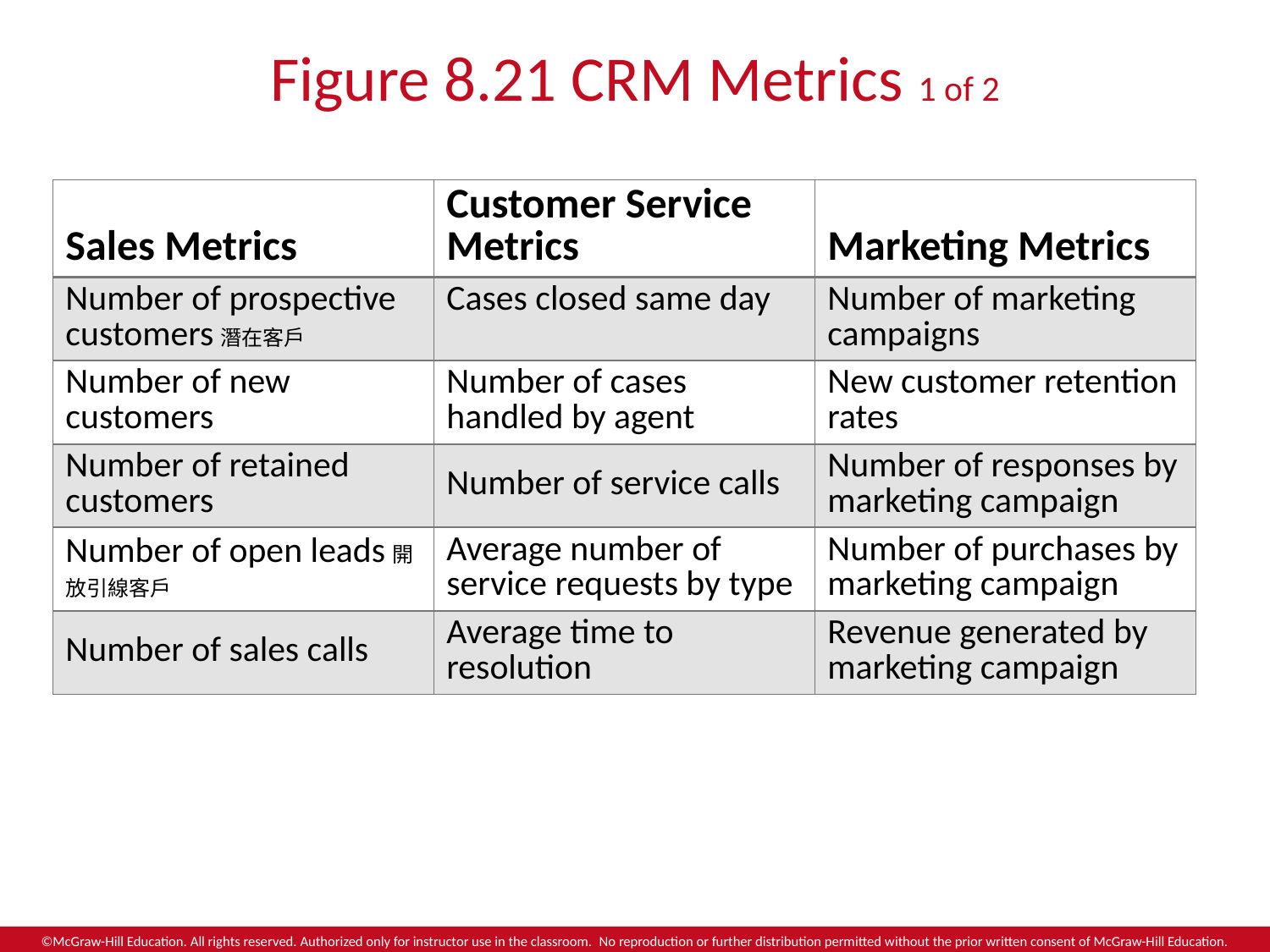

# Figure 8.21 CRM Metrics 1 of 2
| Sales Metrics | Customer Service Metrics | Marketing Metrics |
| --- | --- | --- |
| Number of prospective customers潛在客戶 | Cases closed same day | Number of marketing campaigns |
| Number of new customers | Number of cases handled by agent | New customer retention rates |
| Number of retained customers | Number of service calls | Number of responses by marketing campaign |
| Number of open leads開放引線客戶 | Average number of service requests by type | Number of purchases by marketing campaign |
| Number of sales calls | Average time to resolution | Revenue generated by marketing campaign |